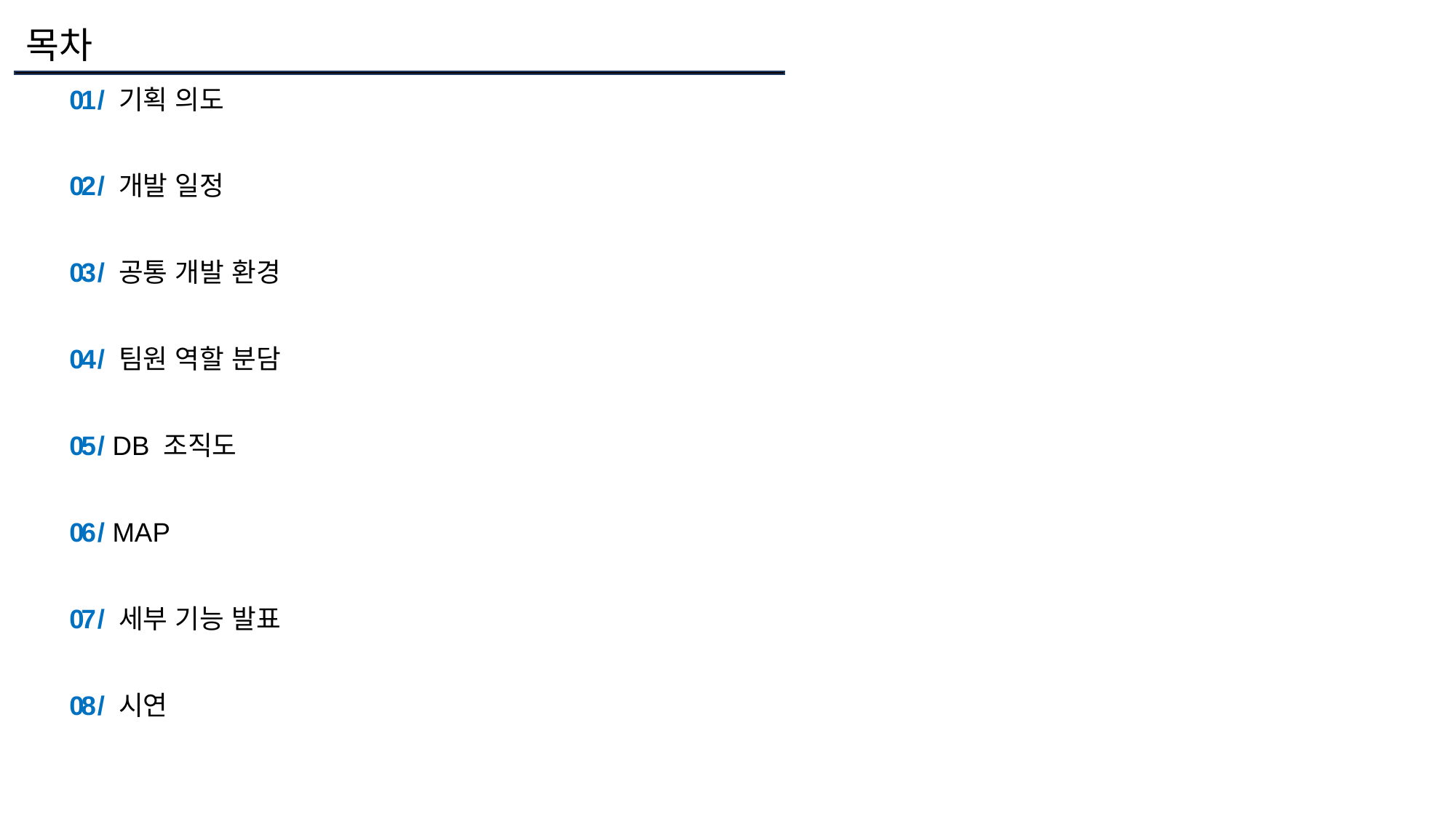

목차

 01 / 기획 의도

 02 / 개발 일정

 03 / 공통 개발 환경

 04 / 팀원 역할 분담

 05 / DB 조직도

 06 / MAP

 07 / 세부 기능 발표

 08 / 시연